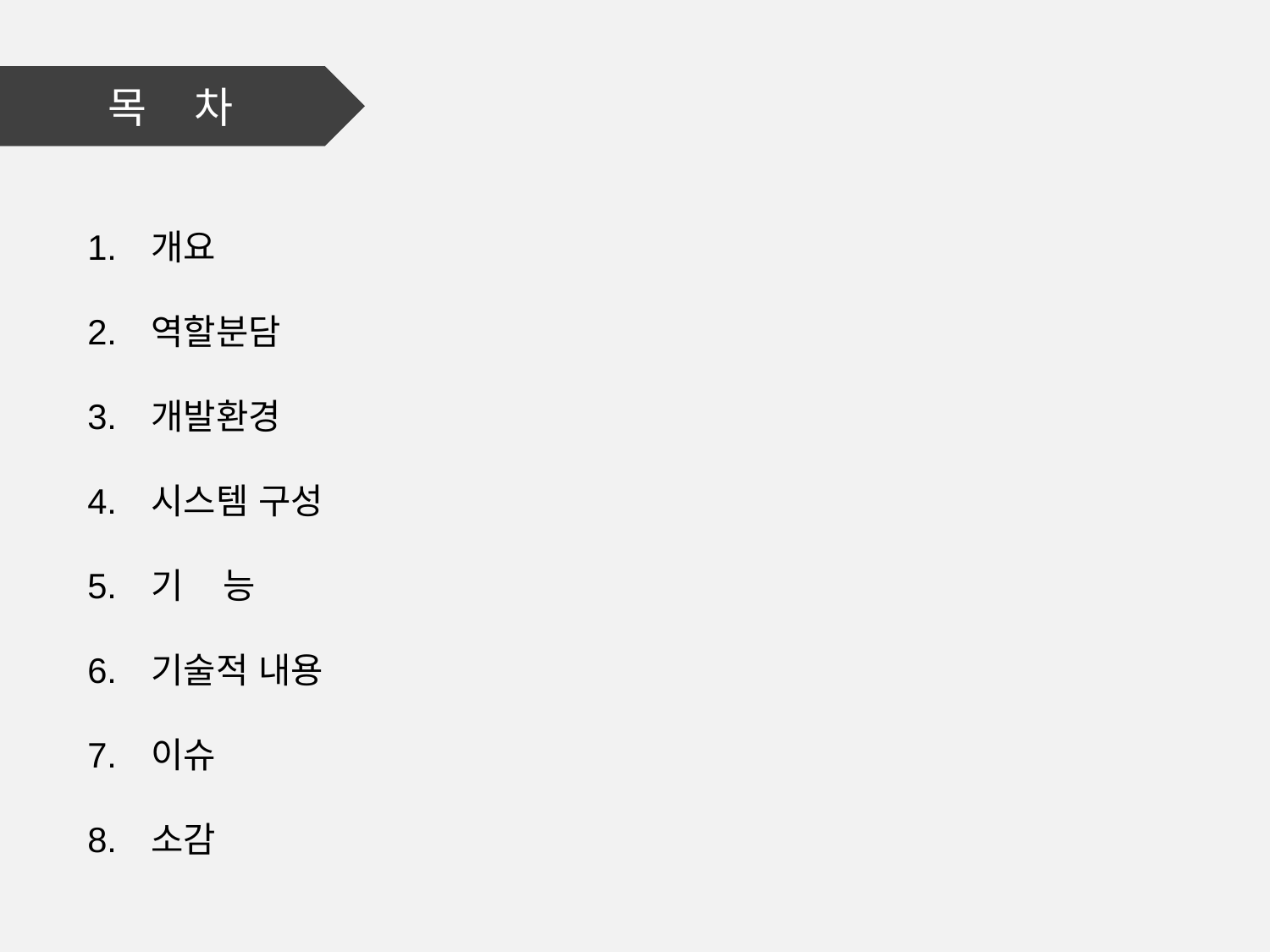

# 목    차
개요
역할분담
개발환경
시스템 구성
기    능
기술적 내용
이슈
소감